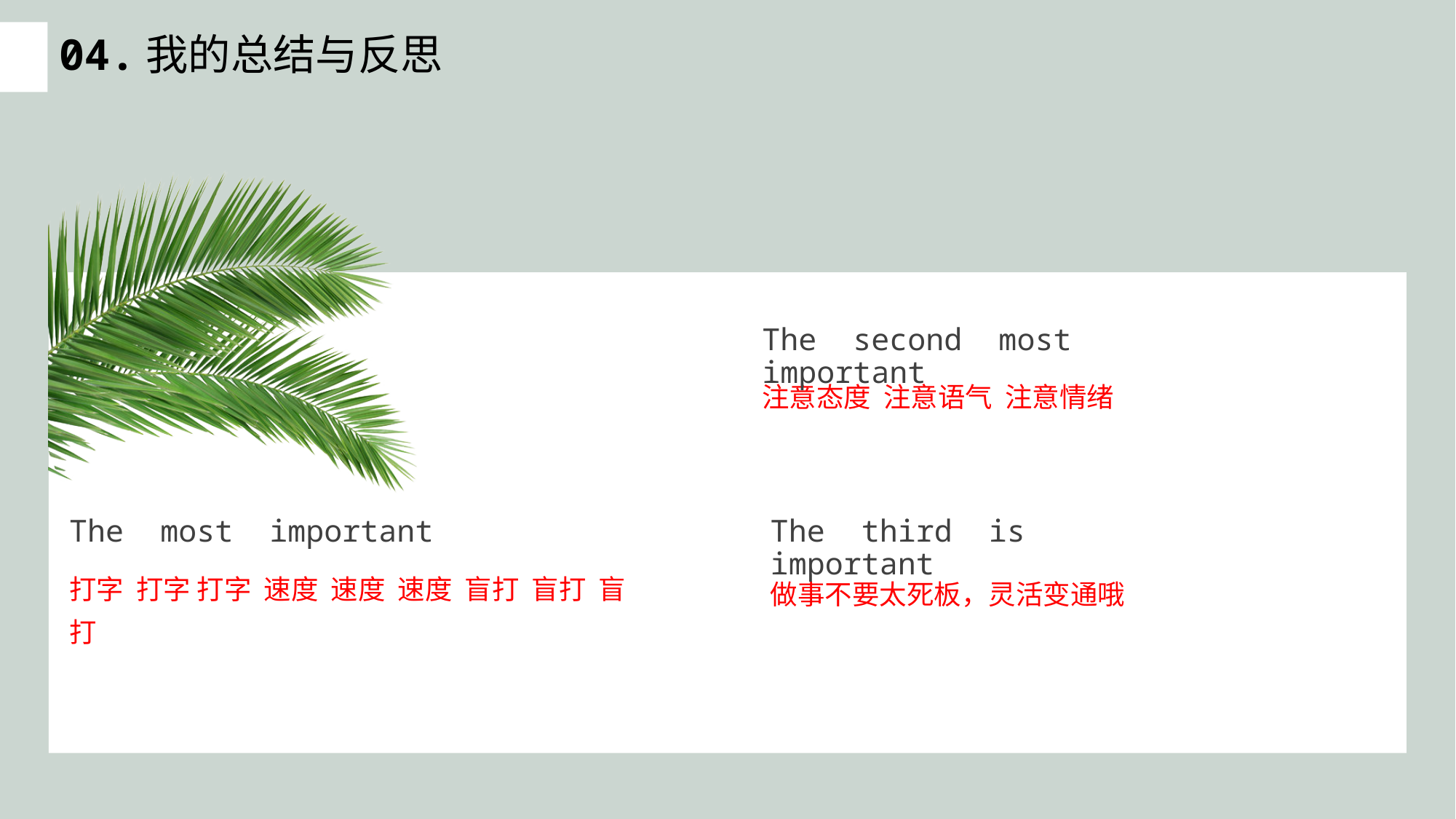

# 04.我的总结与反思
The  second  most  important
注意态度  注意语气  注意情绪
The  third  is  important
The  most  important
打字  打字 打字  速度  速度  速度  盲打  盲打  盲打
做事不要太死板，灵活变通哦